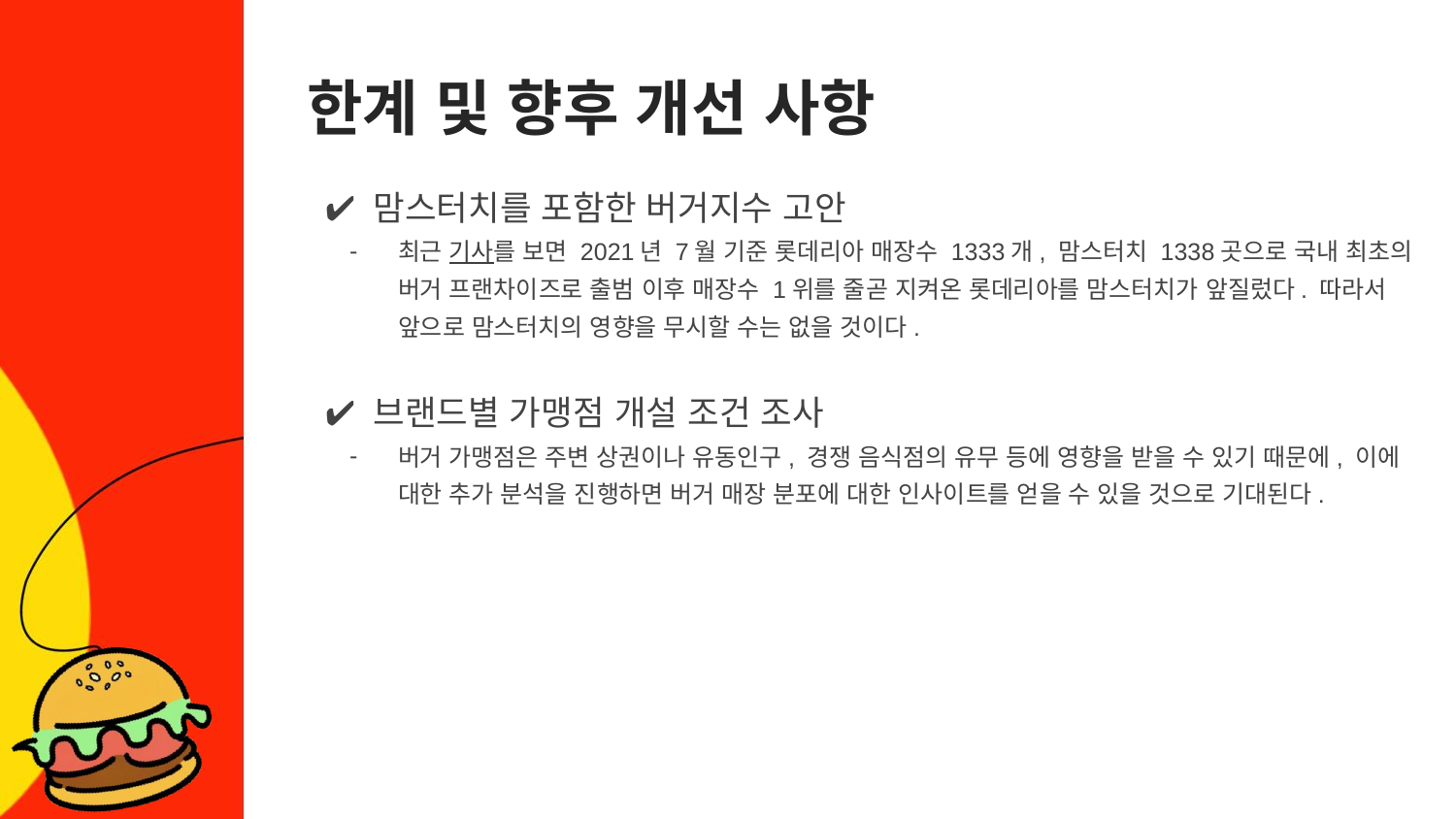

# 한계 및 향후 개선 사항
✔️ 맘스터치를 포함한 버거지수 고안
최근 기사를 보면 2021년 7월 기준 롯데리아 매장수 1333개, 맘스터치 1338곳으로 국내 최초의 버거 프랜차이즈로 출범 이후 매장수 1위를 줄곧 지켜온 롯데리아를 맘스터치가 앞질렀다. 따라서 앞으로 맘스터치의 영향을 무시할 수는 없을 것이다.

✔️ 브랜드별 가맹점 개설 조건 조사
버거 가맹점은 주변 상권이나 유동인구, 경쟁 음식점의 유무 등에 영향을 받을 수 있기 때문에, 이에 대한 추가 분석을 진행하면 버거 매장 분포에 대한 인사이트를 얻을 수 있을 것으로 기대된다.